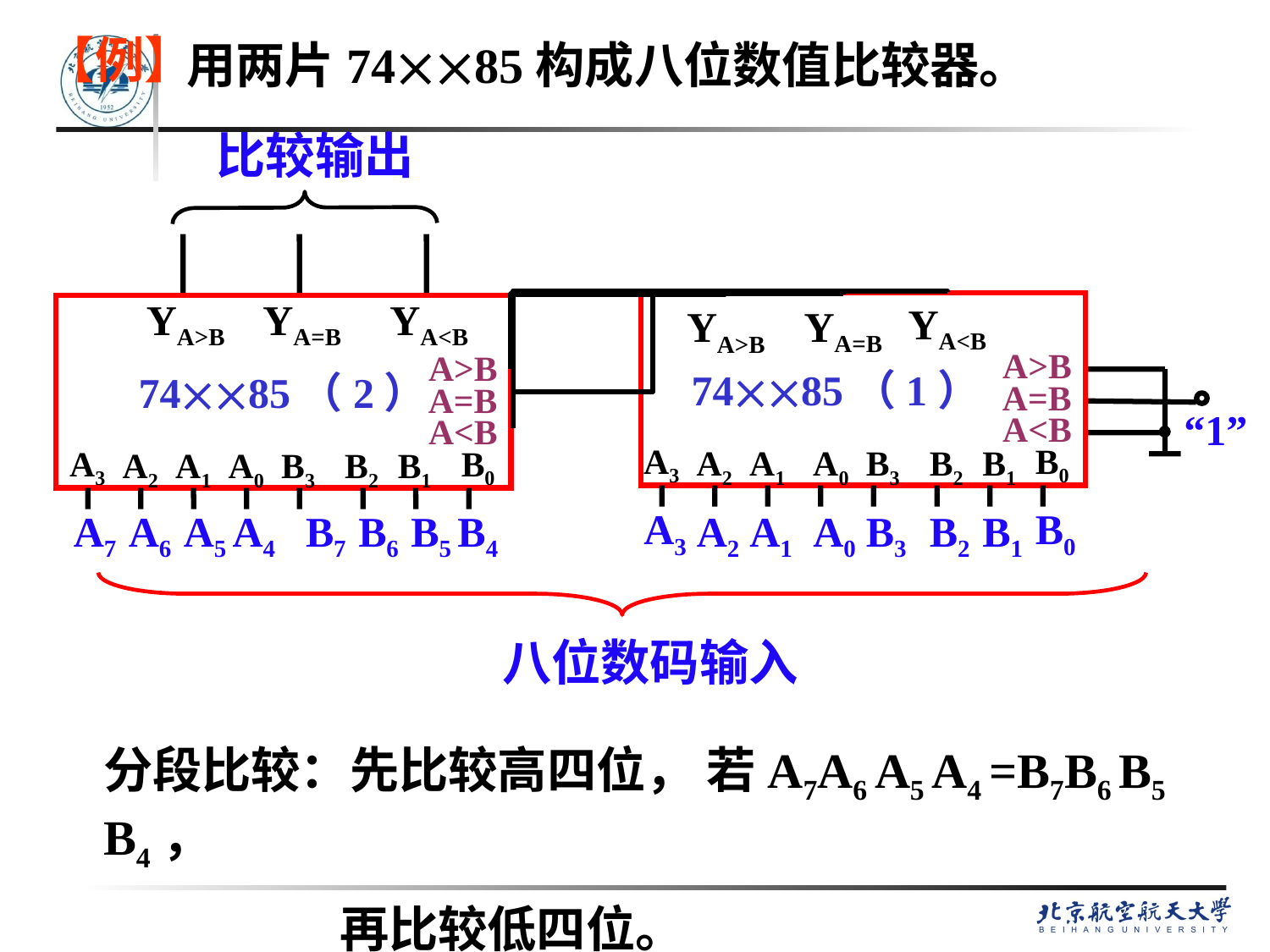

# 【例】
用两片74××85构成八位数值比较器。

比较输出

YA>B
YA=B
YA<B

A>B
74××85（2）
A=B
A<B
A3
B0
A2
A1
A0
B3
B2
B1
YA<B

YA=B
YA>B
A>B
74××85（1）
A=B
A<B
A3
B0
A2
A1
A0
B3
B2
B1

“1”

A3
B0
A2
A1
A0
B3
B2
B1

A7  A6  A5 A4
B7  B6  B5 B4
八位数码输入
分段比较：先比较高四位， 若A7A6 A5 A4 =B7B6 B5 B4，
                    再比较低四位。